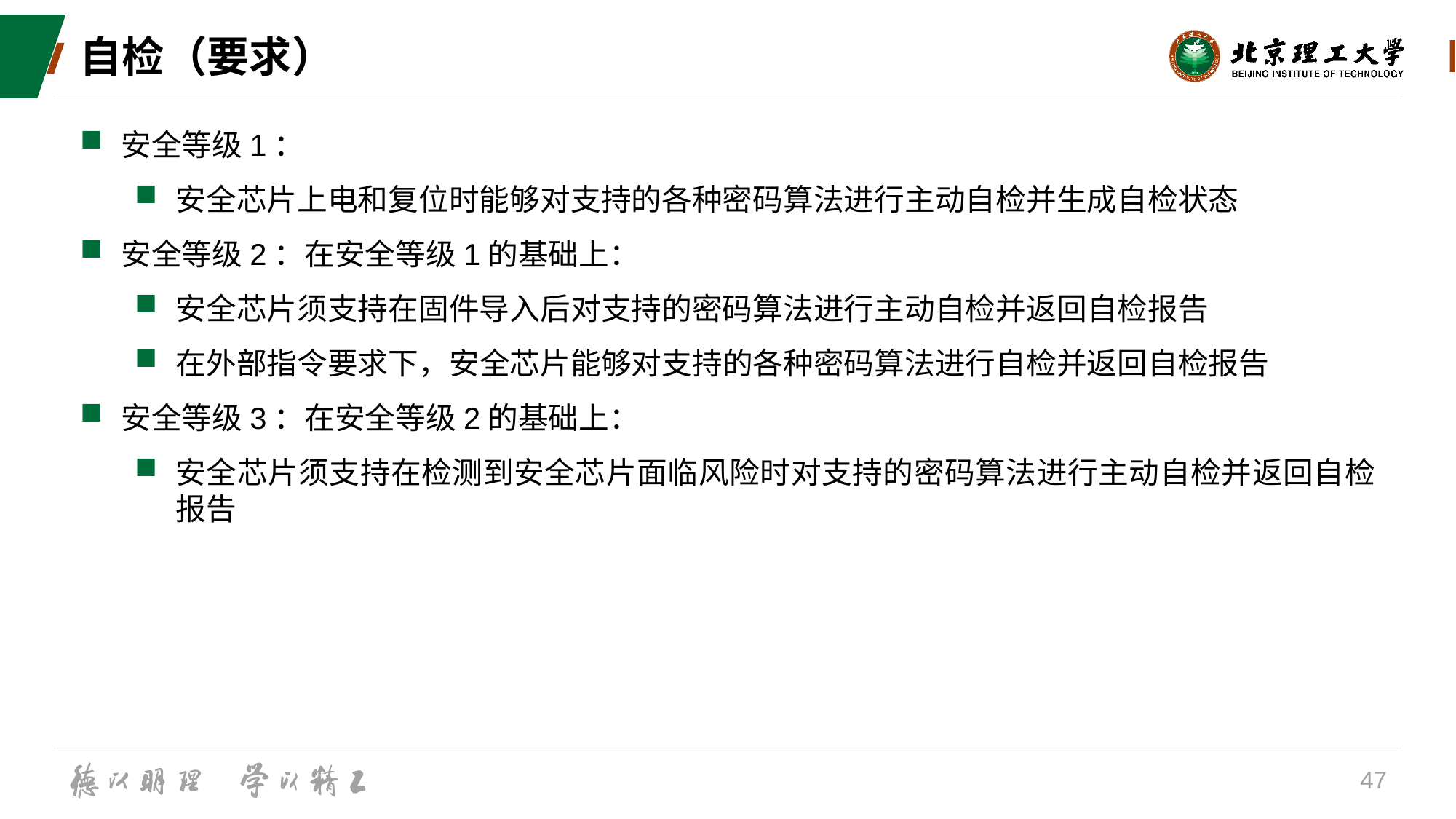

# 自检（要求）
安全等级1：
安全芯片上电和复位时能够对支持的各种密码算法进行主动自检并生成自检状态
安全等级2：在安全等级1的基础上：
安全芯片须支持在固件导入后对支持的密码算法进行主动自检并返回自检报告
在外部指令要求下，安全芯片能够对支持的各种密码算法进行自检并返回自检报告
安全等级3：在安全等级2的基础上：
安全芯片须支持在检测到安全芯片面临风险时对支持的密码算法进行主动自检并返回自检报告